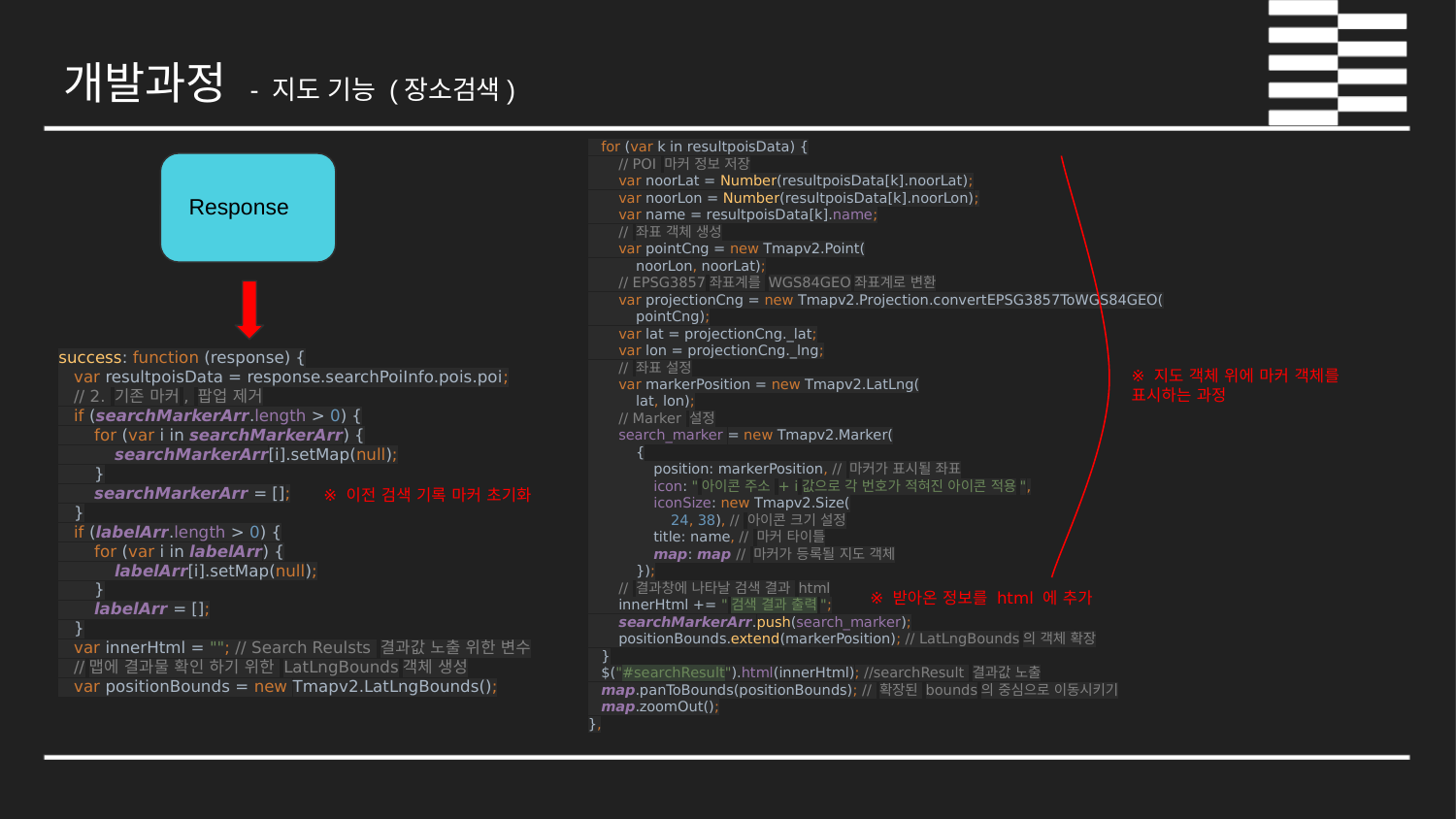

개발과정 - 지도 기능 (장소검색)
   for (var k in resultpoisData) {
       // POI 마커 정보 저장
       var noorLat = Number(resultpoisData[k].noorLat);
       var noorLon = Number(resultpoisData[k].noorLon);
       var name = resultpoisData[k].name;
       // 좌표 객체 생성
       var pointCng = new Tmapv2.Point(
           noorLon, noorLat);
       // EPSG3857좌표계를 WGS84GEO좌표계로 변환
       var projectionCng = new Tmapv2.Projection.convertEPSG3857ToWGS84GEO(
           pointCng);
       var lat = projectionCng._lat;
       var lon = projectionCng._lng;
       // 좌표 설정
       var markerPosition = new Tmapv2.LatLng(
           lat, lon);
       // Marker 설정
       search_marker = new Tmapv2.Marker(
           {
               position: markerPosition, // 마커가 표시될 좌표
               icon: "아이콘 주소 + i값으로 각 번호가 적혀진 아이콘 적용",
               iconSize: new Tmapv2.Size(
                   24, 38), // 아이콘 크기 설정
               title: name, // 마커 타이틀
               map: map // 마커가 등록될 지도 객체
           });
       // 결과창에 나타날 검색 결과 html
       innerHtml += "검색 결과 출력";
       searchMarkerArr.push(search_marker);
       positionBounds.extend(markerPosition); // LatLngBounds의 객체 확장
   }
   $("#searchResult").html(innerHtml); //searchResult 결과값 노출
   map.panToBounds(positionBounds); // 확장된 bounds의 중심으로 이동시키기
   map.zoomOut();
},

Response

success: function (response) {
   var resultpoisData = response.searchPoiInfo.pois.poi;
   // 2. 기존 마커, 팝업 제거
   if (searchMarkerArr.length > 0) {
       for (var i in searchMarkerArr) {
           searchMarkerArr[i].setMap(null);
       }
       searchMarkerArr = [];
   }
   if (labelArr.length > 0) {
       for (var i in labelArr) {
           labelArr[i].setMap(null);
       }
       labelArr = [];
   }
   var innerHtml = ""; // Search Reulsts 결과값 노출 위한 변수
   //맵에 결과물 확인 하기 위한 LatLngBounds객체 생성
   var positionBounds = new Tmapv2.LatLngBounds();

※ 지도 객체 위에 마커 객체를 표시하는 과정
※ 이전 검색 기록 마커 초기화
※ 받아온 정보를 html 에 추가